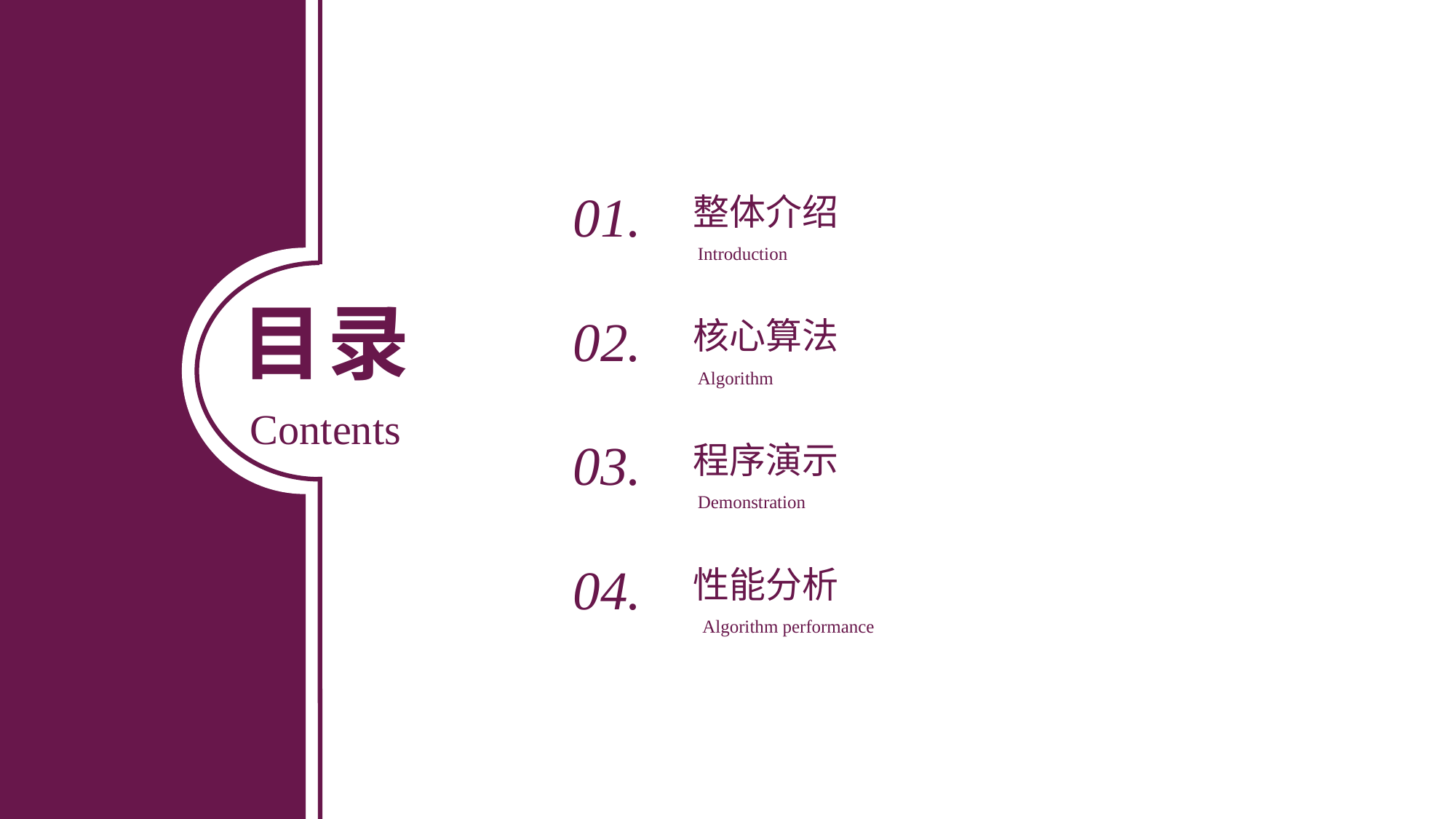

01.
整体介绍
 Introduction

目录
Contents
02.
核心算法
 Algorithm
03.
程序演示
 Demonstration
04.
性能分析
  Algorithm performance